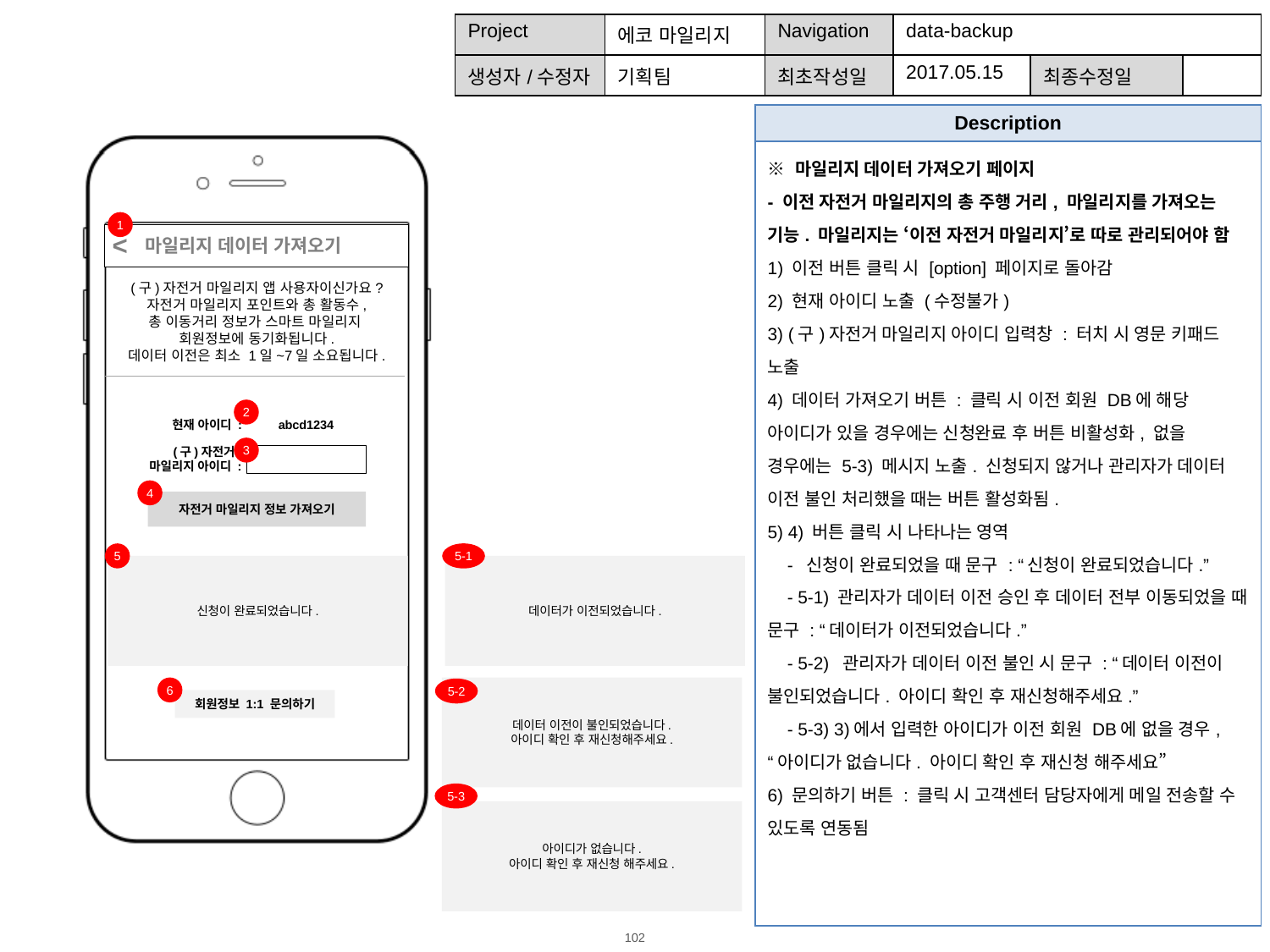

| Project | 에코 마일리지 | Navigation | data-backup |  |  |
| --- | --- | --- | --- | --- | --- |
| 생성자/수정자 | 기획팀 | 최초작성일 | 2017.05.15 | 최종수정일 |  |
| Description |
| --- |
| ※ 마일리지 데이터 가져오기 페이지 - 이전 자전거 마일리지의 총 주행 거리, 마일리지를 가져오는 기능. 마일리지는 ‘이전 자전거 마일리지’로 따로 관리되어야 함 1) 이전 버튼 클릭 시 [option] 페이지로 돌아감 2) 현재 아이디 노출 (수정불가) 3) (구)자전거 마일리지 아이디 입력창 : 터치 시 영문 키패드 노출 4) 데이터 가져오기 버튼 : 클릭 시 이전 회원 DB에 해당 아이디가 있을 경우에는 신청완료 후 버튼 비활성화, 없을 경우에는 5-3) 메시지 노출. 신청되지 않거나 관리자가 데이터 이전 불인 처리했을 때는 버튼 활성화됨. 5) 4) 버튼 클릭 시 나타나는 영역 - 신청이 완료되었을 때 문구 : “신청이 완료되었습니다.” - 5-1) 관리자가 데이터 이전 승인 후 데이터 전부 이동되었을 때 문구 : “데이터가 이전되었습니다.” - 5-2) 관리자가 데이터 이전 불인 시 문구 : “데이터 이전이 불인되었습니다. 아이디 확인 후 재신청해주세요.” - 5-3) 3)에서 입력한 아이디가 이전 회원 DB에 없을 경우, “아이디가 없습니다. 아이디 확인 후 재신청 해주세요” 6) 문의하기 버튼 : 클릭 시 고객센터 담당자에게 메일 전송할 수 있도록 연동됨 |
1
<
     마일리지 데이터 가져오기
(구)자전거 마일리지 앱 사용자이신가요?
자전거 마일리지 포인트와 총 활동수,
총 이동거리 정보가 스마트 마일리지
회원정보에 동기화됩니다.
데이터 이전은 최소 1일~7일 소요됩니다.
2
현재 아이디 :
abcd1234
(구)자전거
마일리지 아이디 :
3

4
자전거 마일리지 정보 가져오기
5
5-1
신청이 완료되었습니다.
데이터가 이전되었습니다.
6
데이터 이전이 불인되었습니다.
아이디 확인 후 재신청해주세요.
5-2
회원정보 1:1 문의하기
5-3
아이디가 없습니다.
아이디 확인 후 재신청 해주세요.